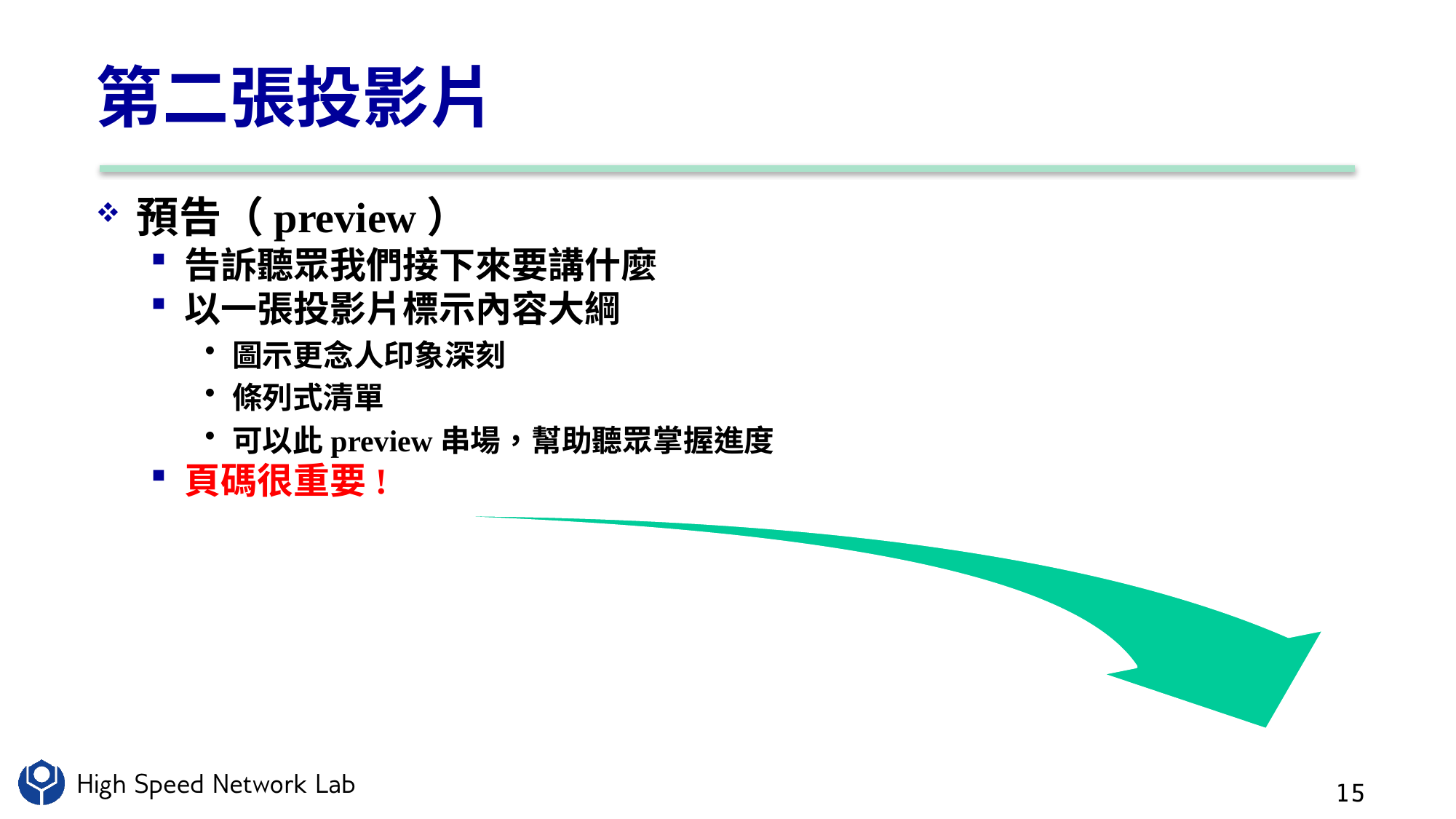

# 第二張投影片
預告（preview）
告訴聽眾我們接下來要講什麼
以一張投影片標示內容大綱
圖示更念人印象深刻
條列式清單
可以此preview串場，幫助聽眾掌握進度
頁碼很重要!

15